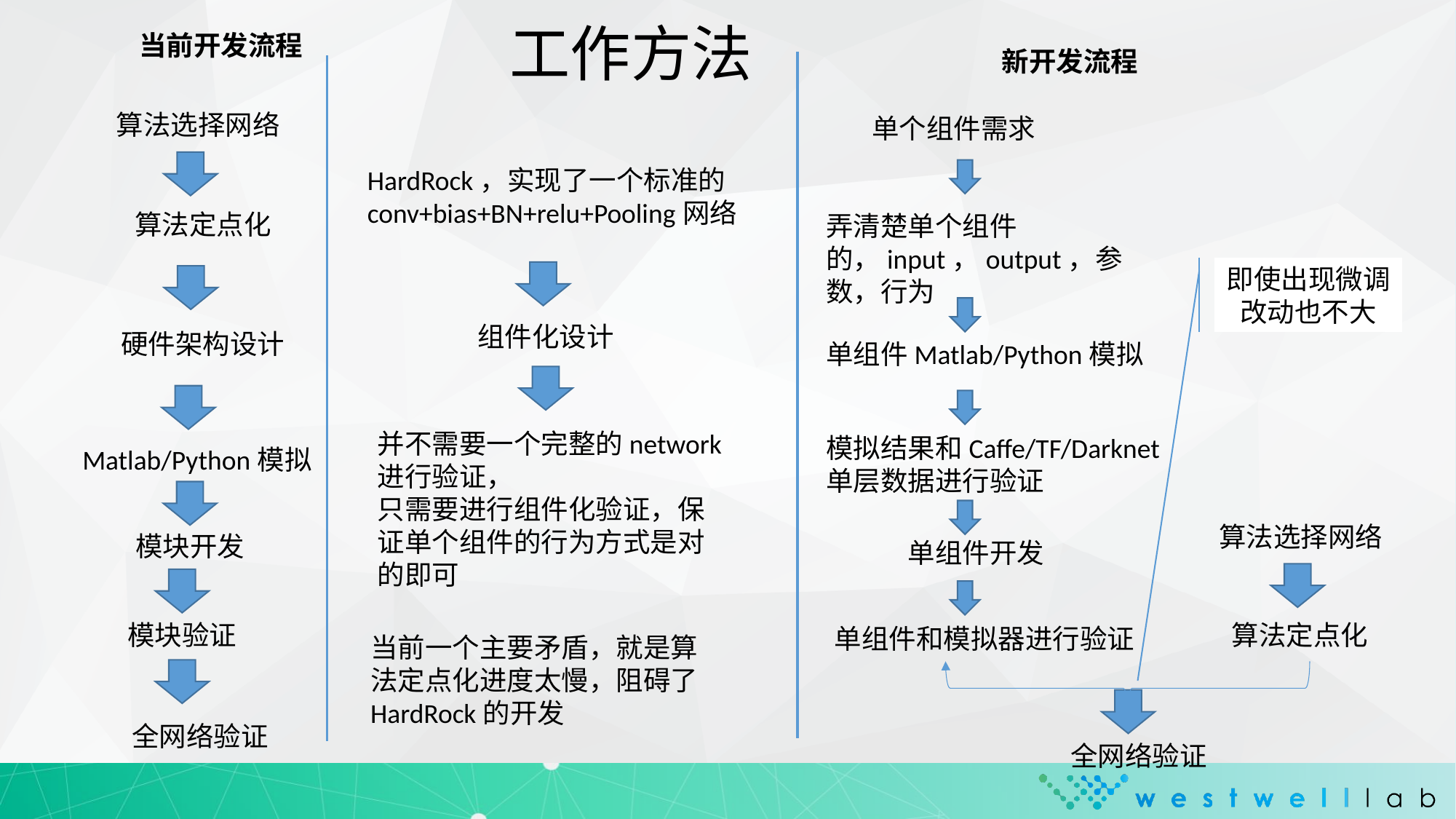

工作方法
当前开发流程
新开发流程
算法选择网络
单个组件需求

HardRock，实现了一个标准的conv+bias+BN+relu+Pooling网络

算法定点化
弄清楚单个组件的，input，output，参数，行为
即使出现微调改动也不大

组件化设计
硬件架构设计
单组件Matlab/Python模拟

并不需要一个完整的network进行验证，
只需要进行组件化验证，保证单个组件的行为方式是对的即可
模拟结果和Caffe/TF/Darknet单层数据进行验证
Matlab/Python模拟

算法选择网络
模块开发
单组件开发

模块验证
算法定点化
单组件和模拟器进行验证
当前一个主要矛盾，就是算法定点化进度太慢，阻碍了HardRock的开发

全网络验证
全网络验证